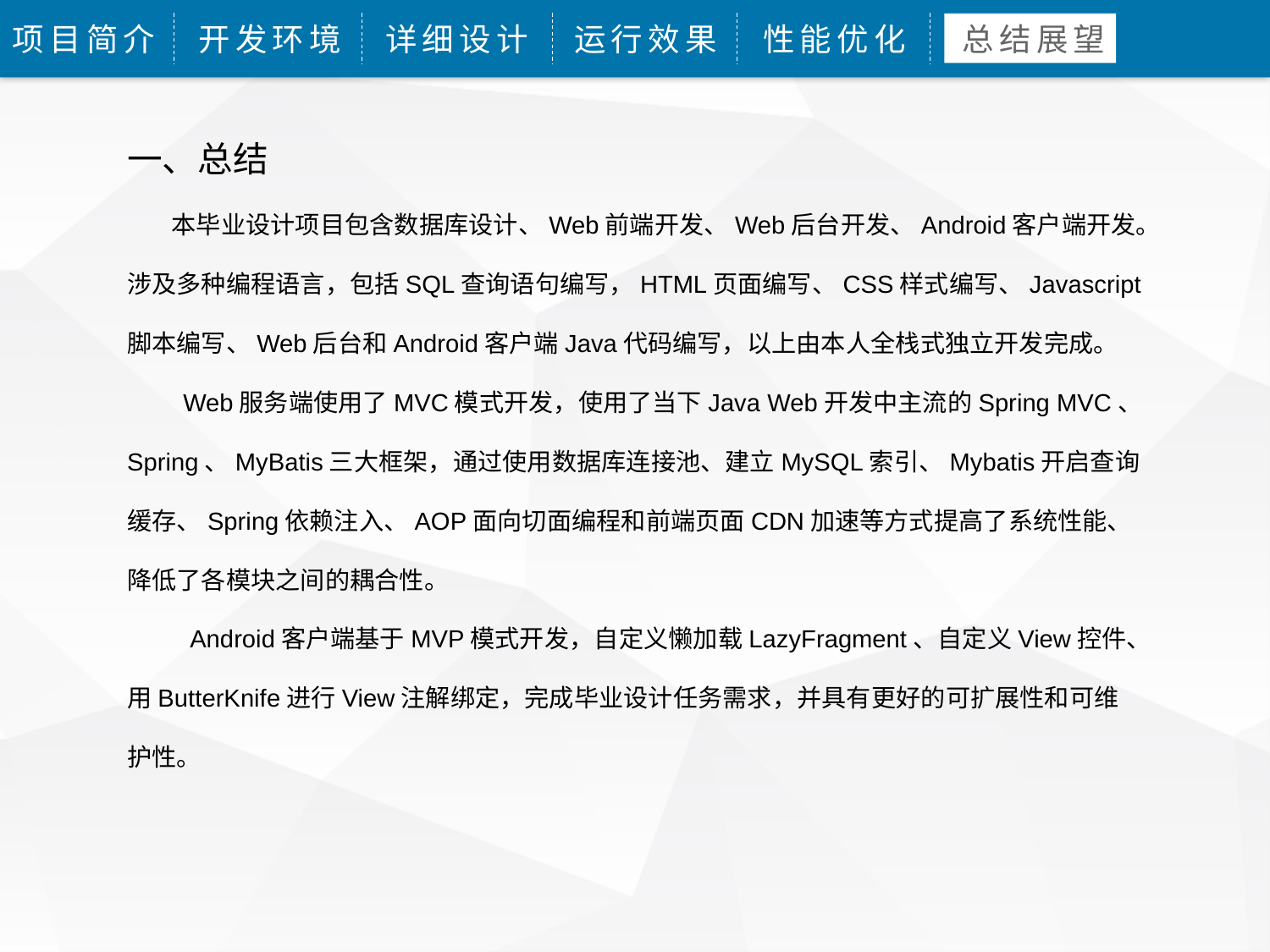

项目简介
开发环境
详细设计
运行效果
性能优化
总结展望

一、总结
       本毕业设计项目包含数据库设计、Web前端开发、Web后台开发、Android客户端开发。涉及多种编程语言，包括SQL查询语句编写，HTML页面编写、CSS样式编写、Javascript脚本编写、Web后台和Android客户端Java代码编写，以上由本人全栈式独立开发完成。
        Web服务端使用了MVC模式开发，使用了当下Java Web开发中主流的Spring MVC、Spring、MyBatis三大框架，通过使用数据库连接池、建立MySQL索引、Mybatis开启查询缓存、Spring依赖注入、AOP面向切面编程和前端页面CDN加速等方式提高了系统性能、降低了各模块之间的耦合性。
         Android客户端基于MVP模式开发，自定义懒加载LazyFragment、自定义View控件、用ButterKnife进行View注解绑定，完成毕业设计任务需求，并具有更好的可扩展性和可维护性。